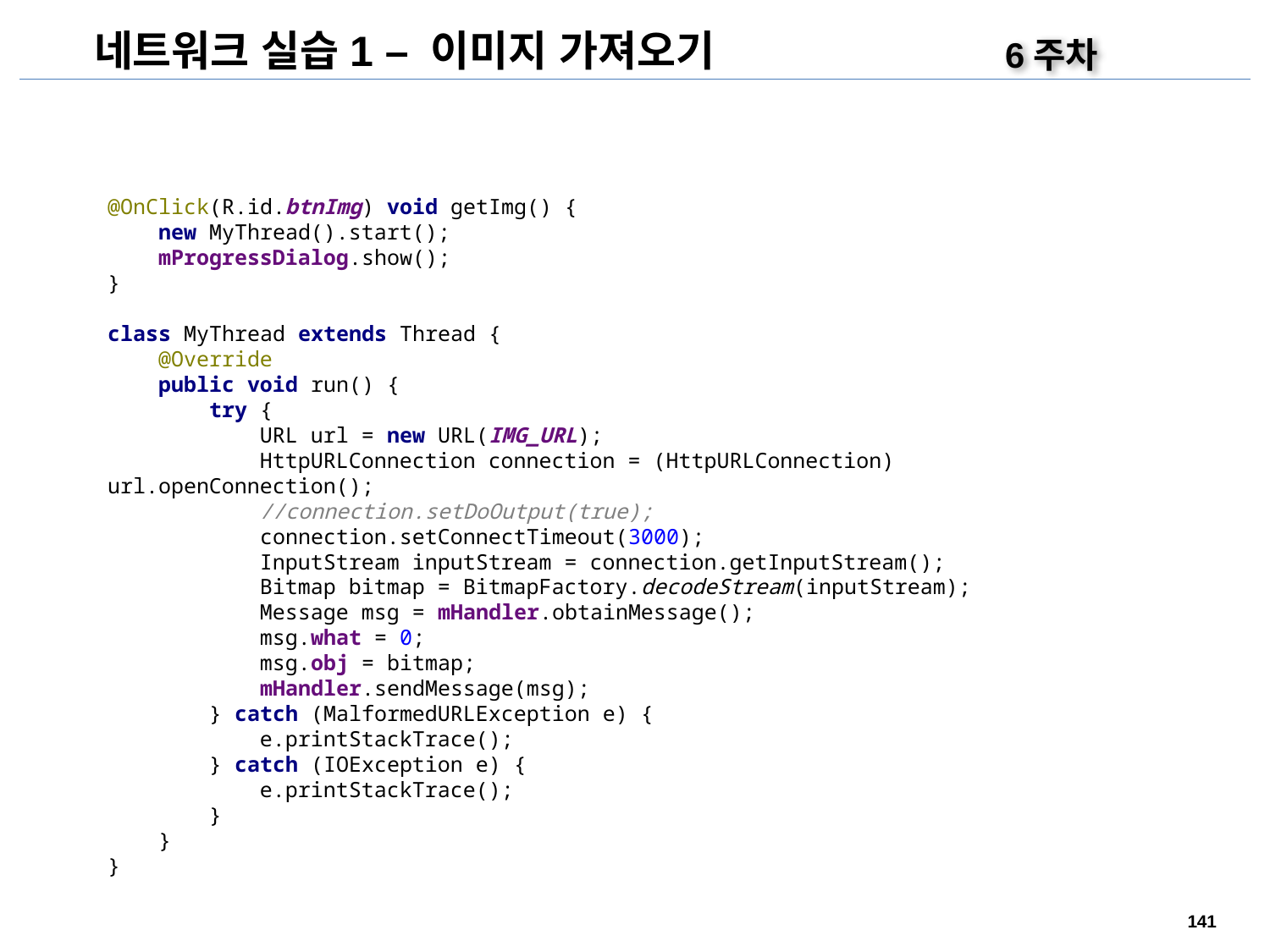

네트워크 실습1 – 이미지 가져오기
6주차
@OnClick(R.id.btnImg) void getImg() {
    new MyThread().start();
    mProgressDialog.show();
}
class MyThread extends Thread {
    @Override
    public void run() {
        try {
            URL url = new URL(IMG_URL);
            HttpURLConnection connection = (HttpURLConnection) url.openConnection();
            //connection.setDoOutput(true);
            connection.setConnectTimeout(3000);
            InputStream inputStream = connection.getInputStream();
            Bitmap bitmap = BitmapFactory.decodeStream(inputStream);
            Message msg = mHandler.obtainMessage();
            msg.what = 0;
            msg.obj = bitmap;
            mHandler.sendMessage(msg);
        } catch (MalformedURLException e) {
            e.printStackTrace();
        } catch (IOException e) {
            e.printStackTrace();
        }
    }
}